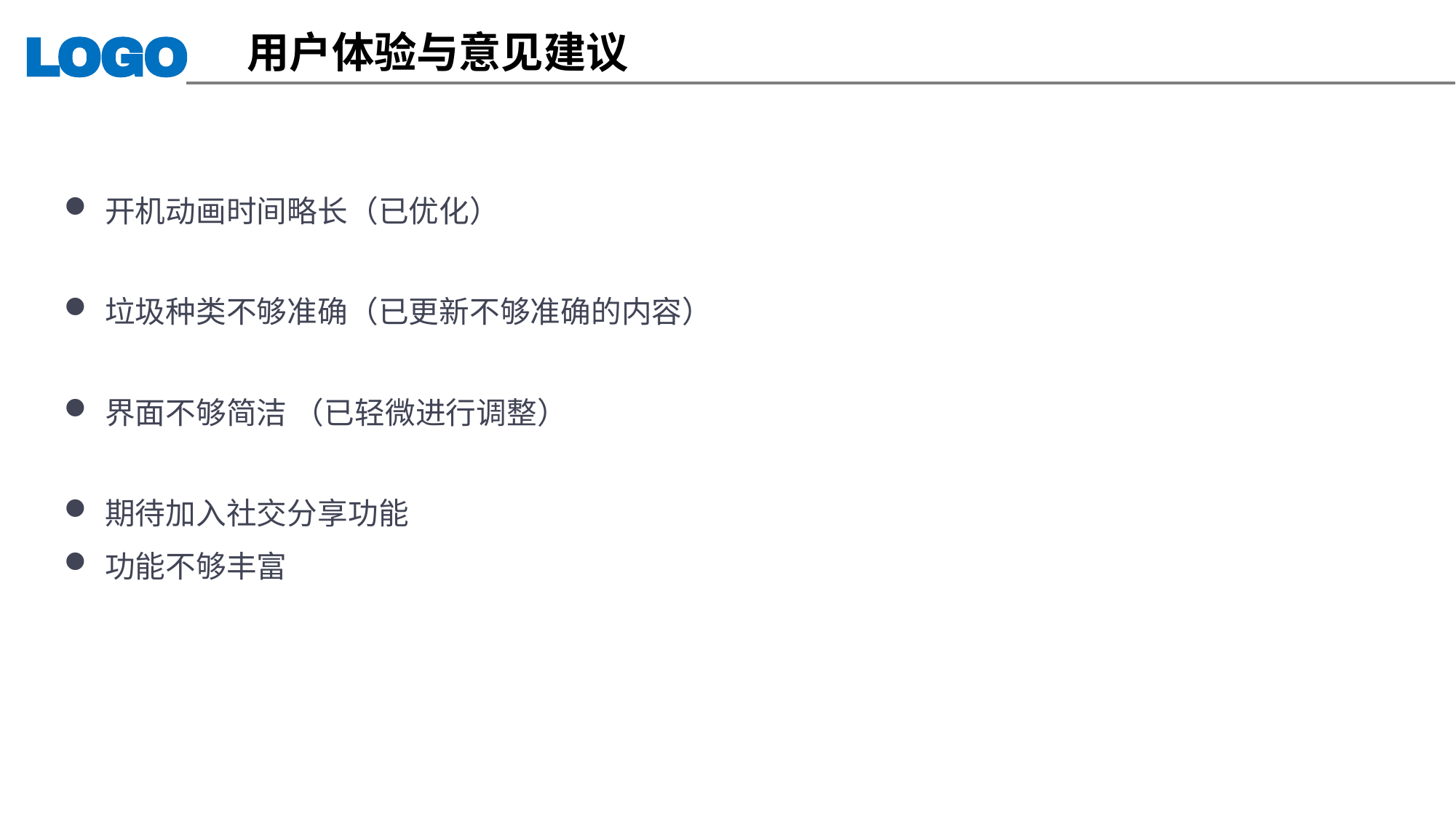

用户体验与意见建议
开机动画时间略长（已优化）
垃圾种类不够准确（已更新不够准确的内容）
界面不够简洁 （已轻微进行调整）
期待加入社交分享功能
功能不够丰富